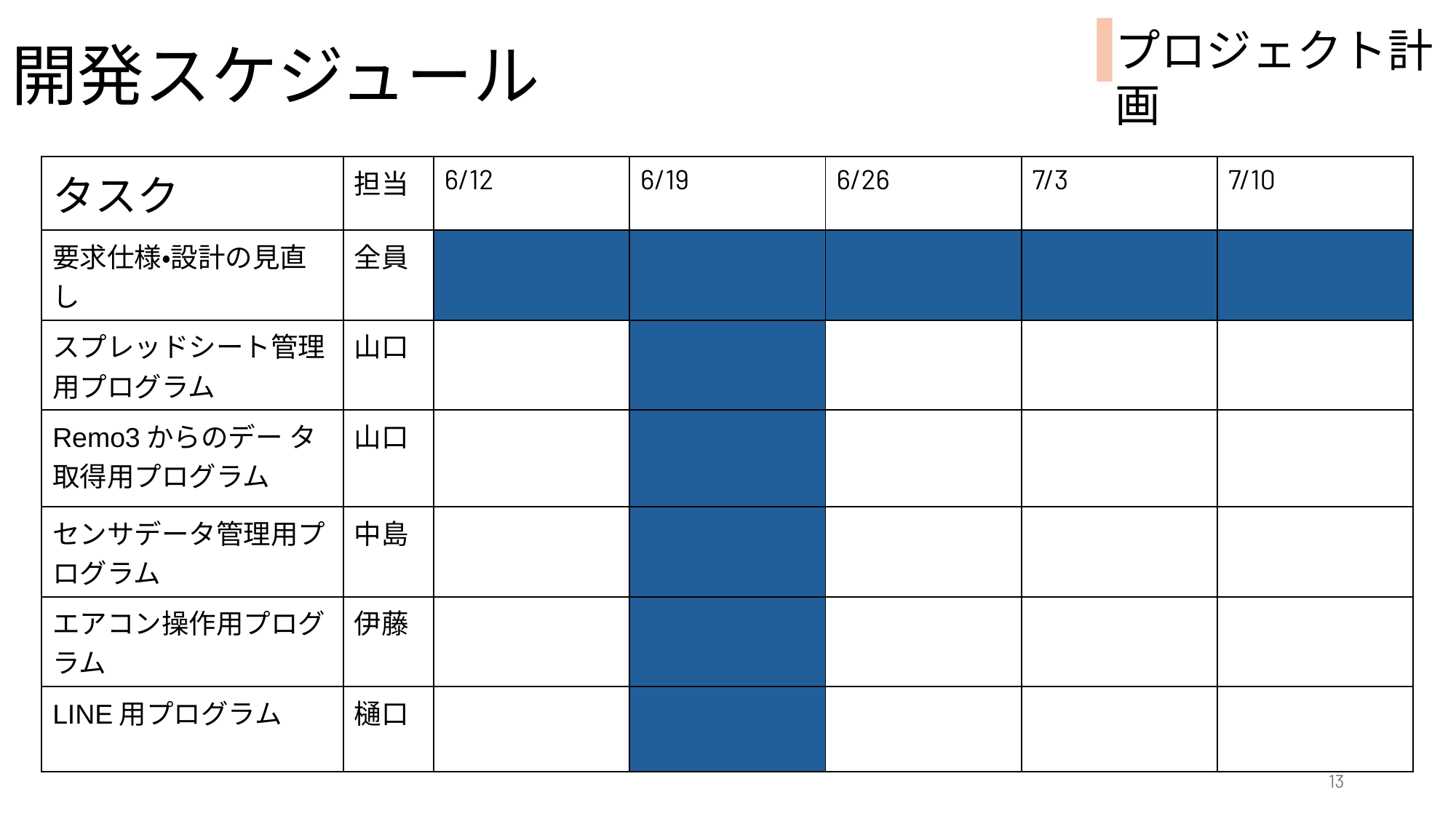

# 開発スケジュール
プロジェクト計画

| タスク | 担当 | 6/12 | 6/19 | 6/26 | 7/3 | 7/10 |
| --- | --- | --- | --- | --- | --- | --- |
| 要求仕様・設計の見直し | 全員 |  |  |  |  |  |
| スプレッドシート管理用プログラム | 山口 |  |  |  |  |  |
| Remo3からのデー タ取得用プログラム | 山口 |  |  |  |  |  |
| センサデータ管理用プログラム | 中島 |  |  |  |  |  |
| エアコン操作用プログラム | 伊藤 |  |  |  |  |  |
| LINE用プログラム | 樋口 |  |  |  |  |  |
13